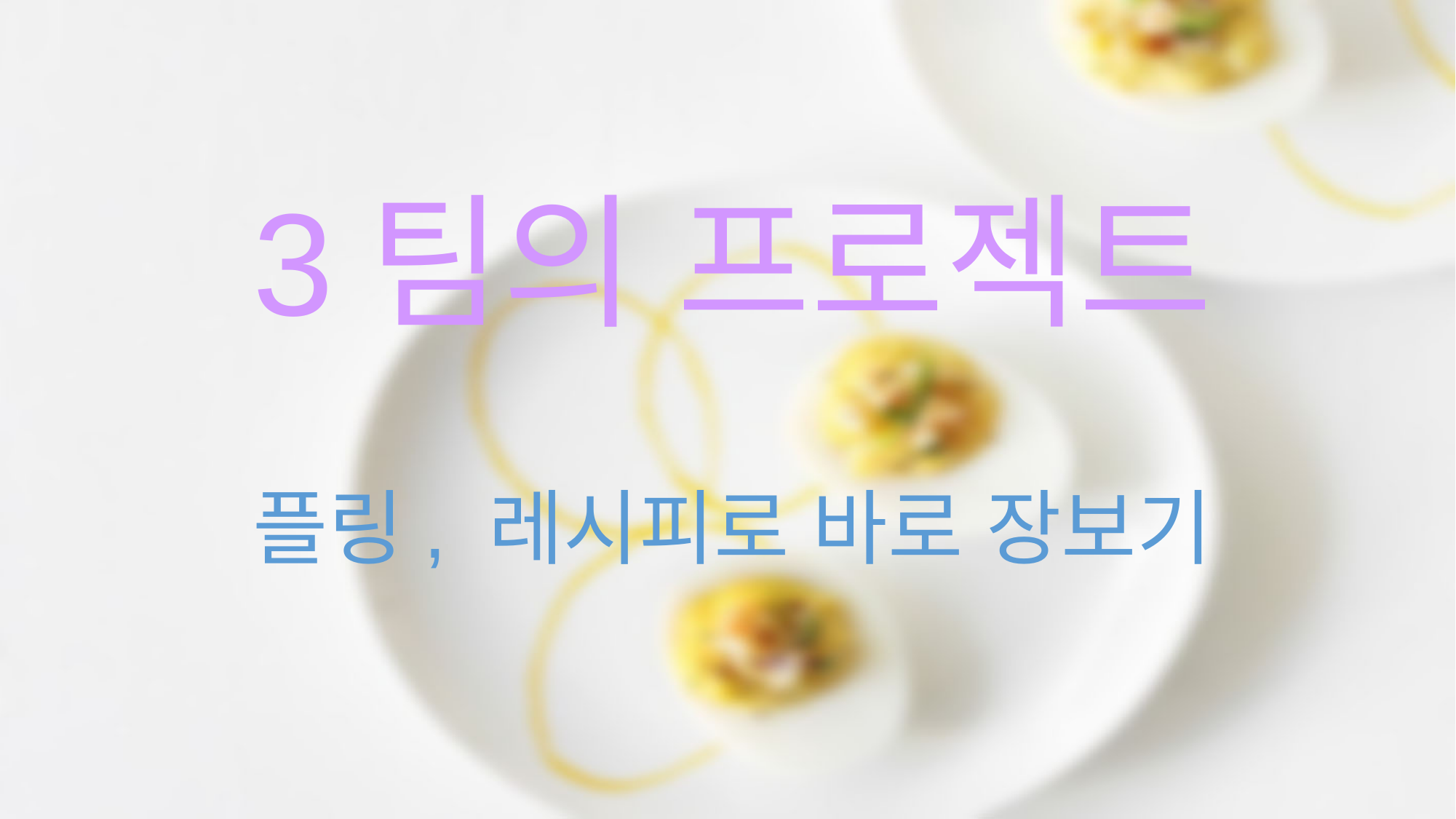

# 3팀의 프로젝트
플링, 레시피로 바로 장보기